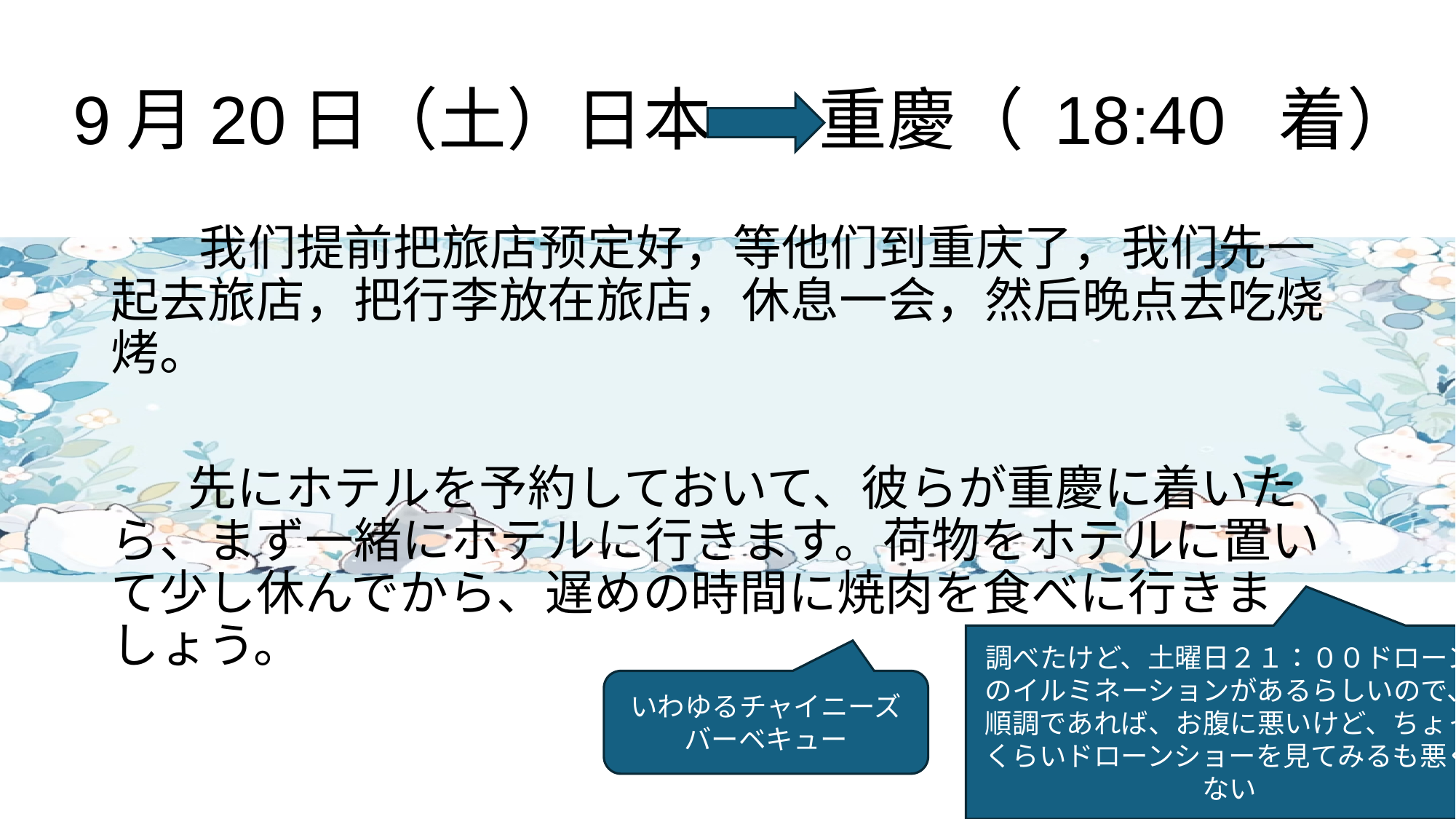

# 9月20日（土）日本       重慶（ 18:40  着）

       我们提前把旅店预定好，等他们到重庆了，我们先一起去旅店，把行李放在旅店，休息一会，然后晚点去吃烧烤。

      先にホテルを予約しておいて、彼らが重慶に着いたら、まず一緒にホテルに行きます。荷物をホテルに置いて少し休んでから、遅めの時間に焼肉を食べに行きましょう。
調べたけど、土曜日２１：００ドローンのイルミネーションがあるらしいので、順調であれば、お腹に悪いけど、ちょっくらいドローンショーを見てみるも悪くない
いわゆるチャイニーズバーベキュー